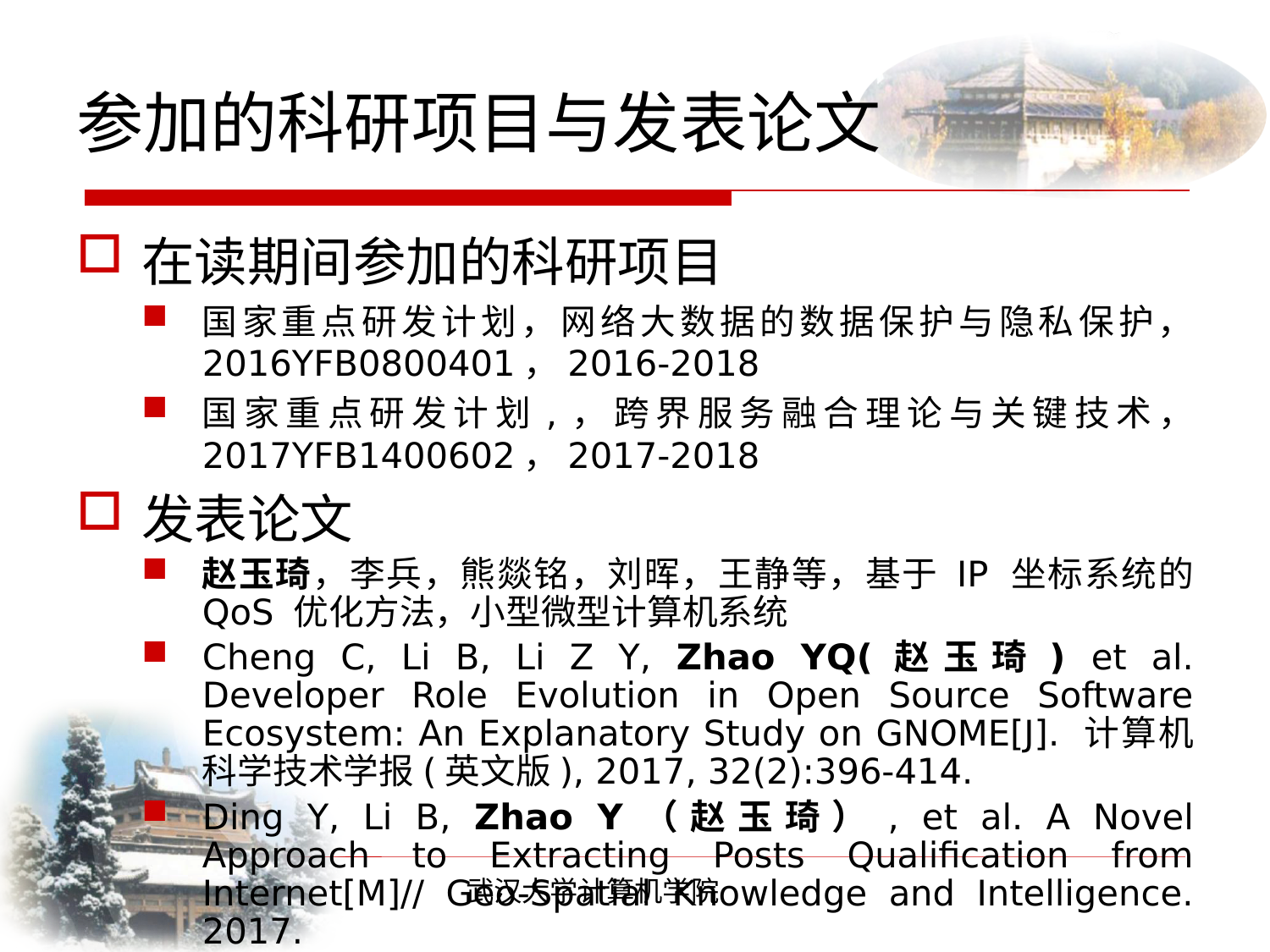

# 参加的科研项目与发表论文
在读期间参加的科研项目
国家重点研发计划，网络大数据的数据保护与隐私保护， 2016YFB0800401，2016-2018
国家重点研发计划,，跨界服务融合理论与关键技术， 2017YFB1400602，2017-2018
发表论文
赵玉琦，李兵，熊燚铭，刘晖，王静等，基于 IP 坐标系统的 QoS 优化方法，小型微型计算机系统
Cheng C, Li B, Li Z Y, Zhao YQ(赵玉琦) et al. Developer Role Evolution in Open Source Software Ecosystem: An Explanatory Study on GNOME[J]. 计算机科学技术学报(英文版), 2017, 32(2):396-414.
Ding Y, Li B, Zhao Y（赵玉琦）, et al. A Novel Approach to Extracting Posts Qualification from Internet[M]// Geo-Spatial Knowledge and Intelligence. 2017.
武汉大学计算机学院